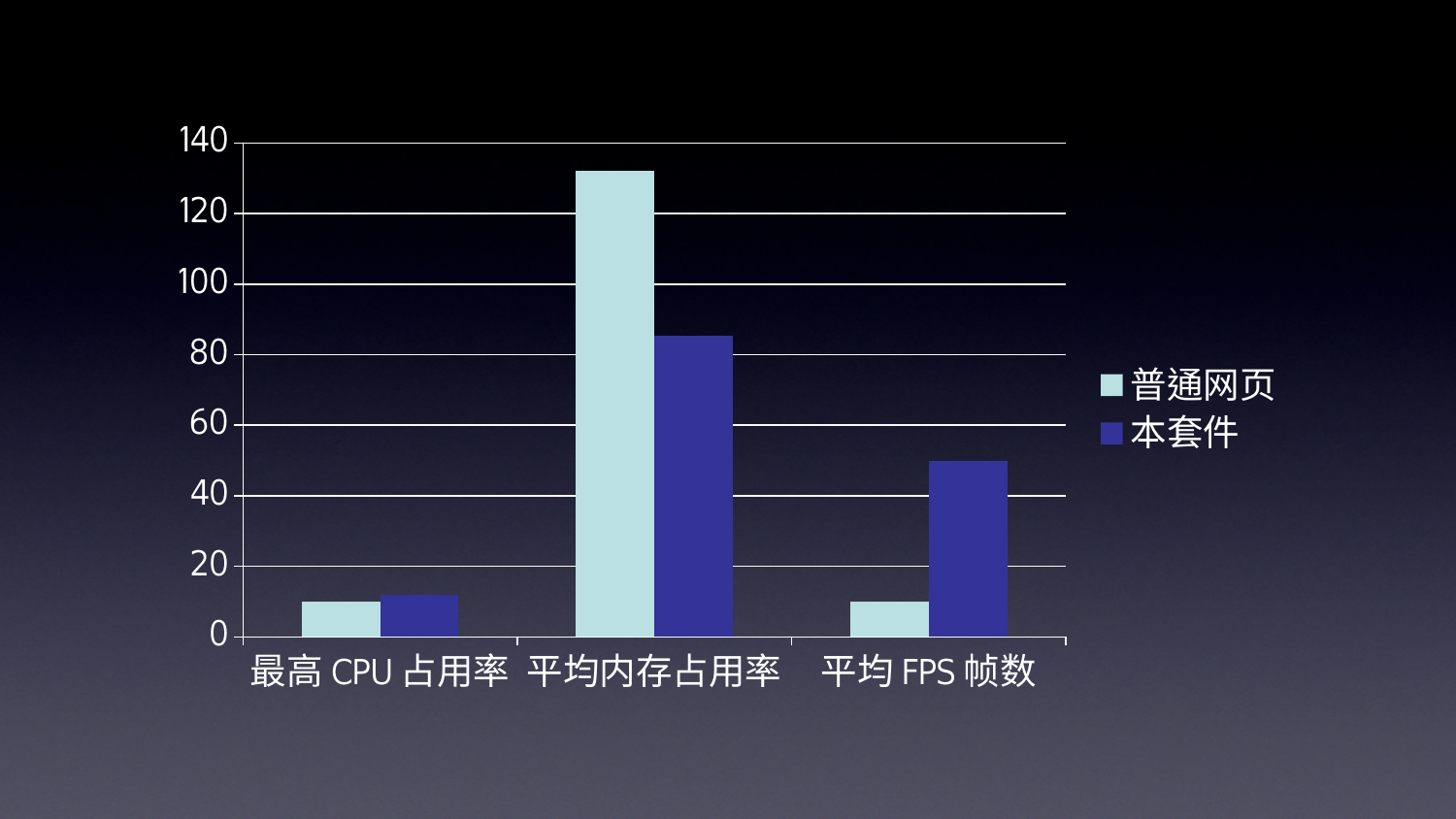

### Chart

| Category | 普通网页 | 本套件 |
|---|---|---|
| 最高CPU占用率 | 10.0 | 12.0 |
| 平均内存占用率 | 132.23999999999998 | 85.45 |
| 平均FPS帧数 | 10.0 | 50.0 |